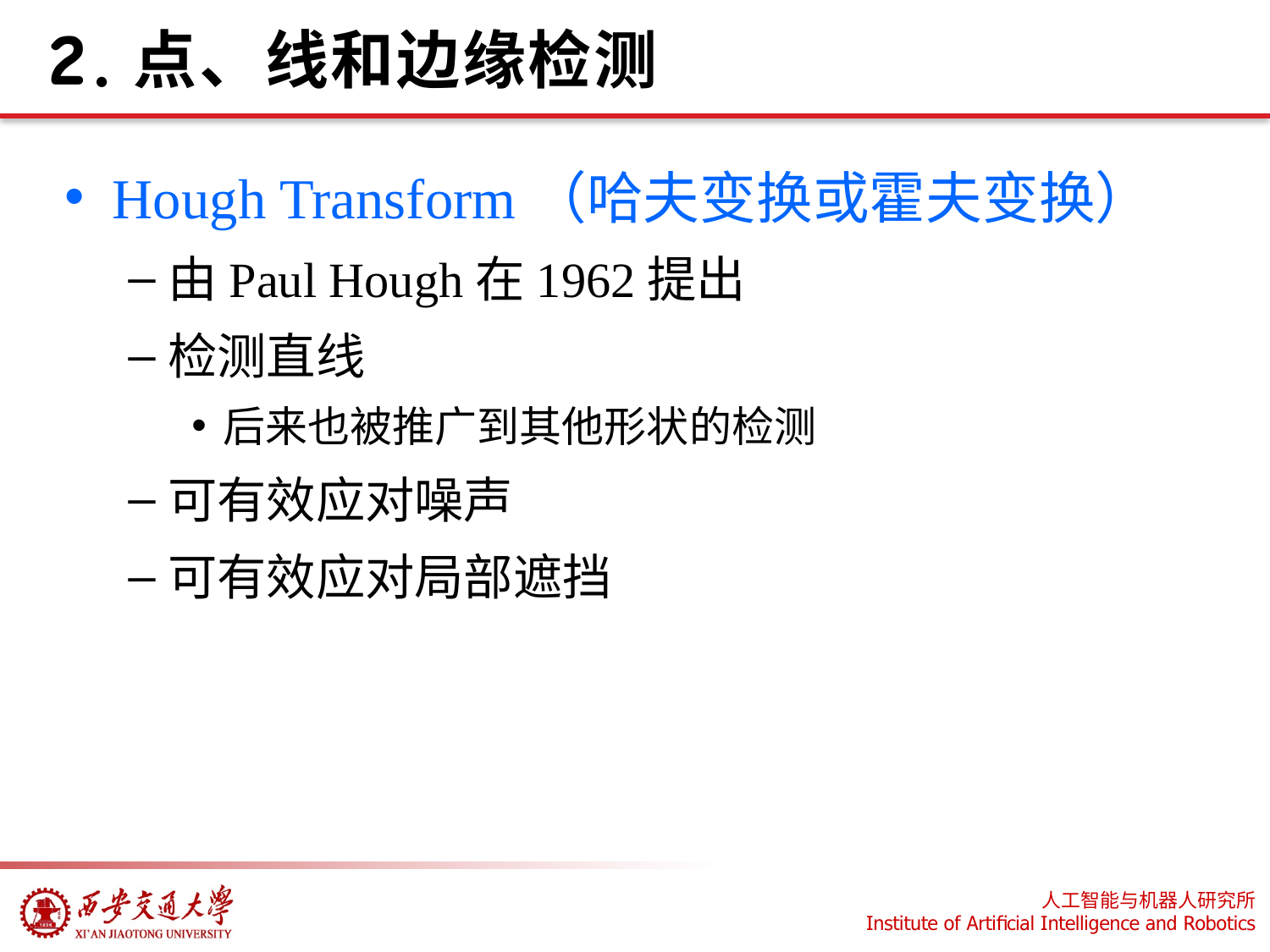

# 2.点、线和边缘检测
Hough Transform（哈夫变换或霍夫变换）
由Paul Hough在1962提出
检测直线
后来也被推广到其他形状的检测
可有效应对噪声
可有效应对局部遮挡